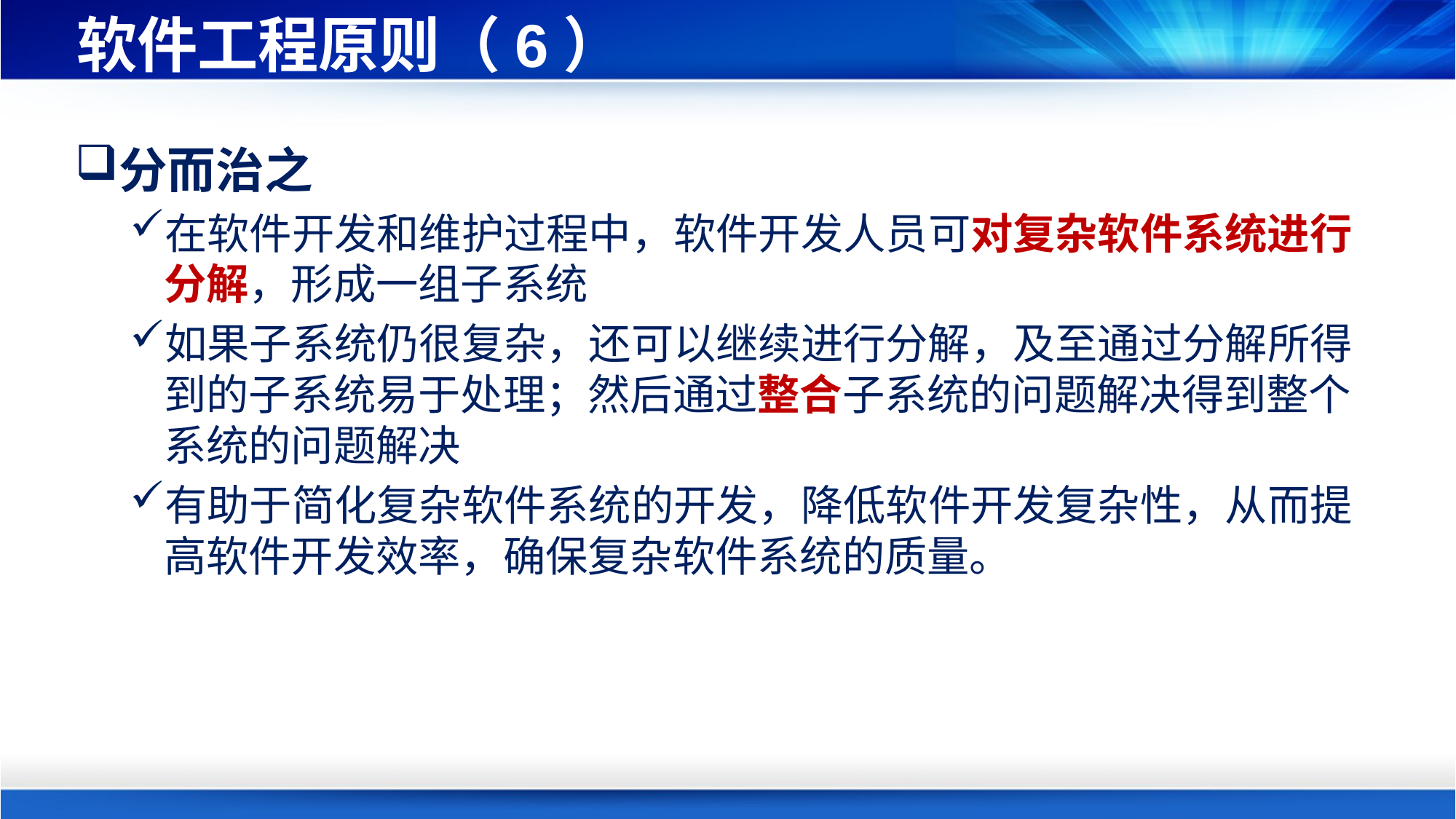

# 软件工程原则（6）
分而治之
在软件开发和维护过程中，软件开发人员可对复杂软件系统进行分解，形成一组子系统
如果子系统仍很复杂，还可以继续进行分解，及至通过分解所得到的子系统易于处理；然后通过整合子系统的问题解决得到整个系统的问题解决
有助于简化复杂软件系统的开发，降低软件开发复杂性，从而提高软件开发效率，确保复杂软件系统的质量。